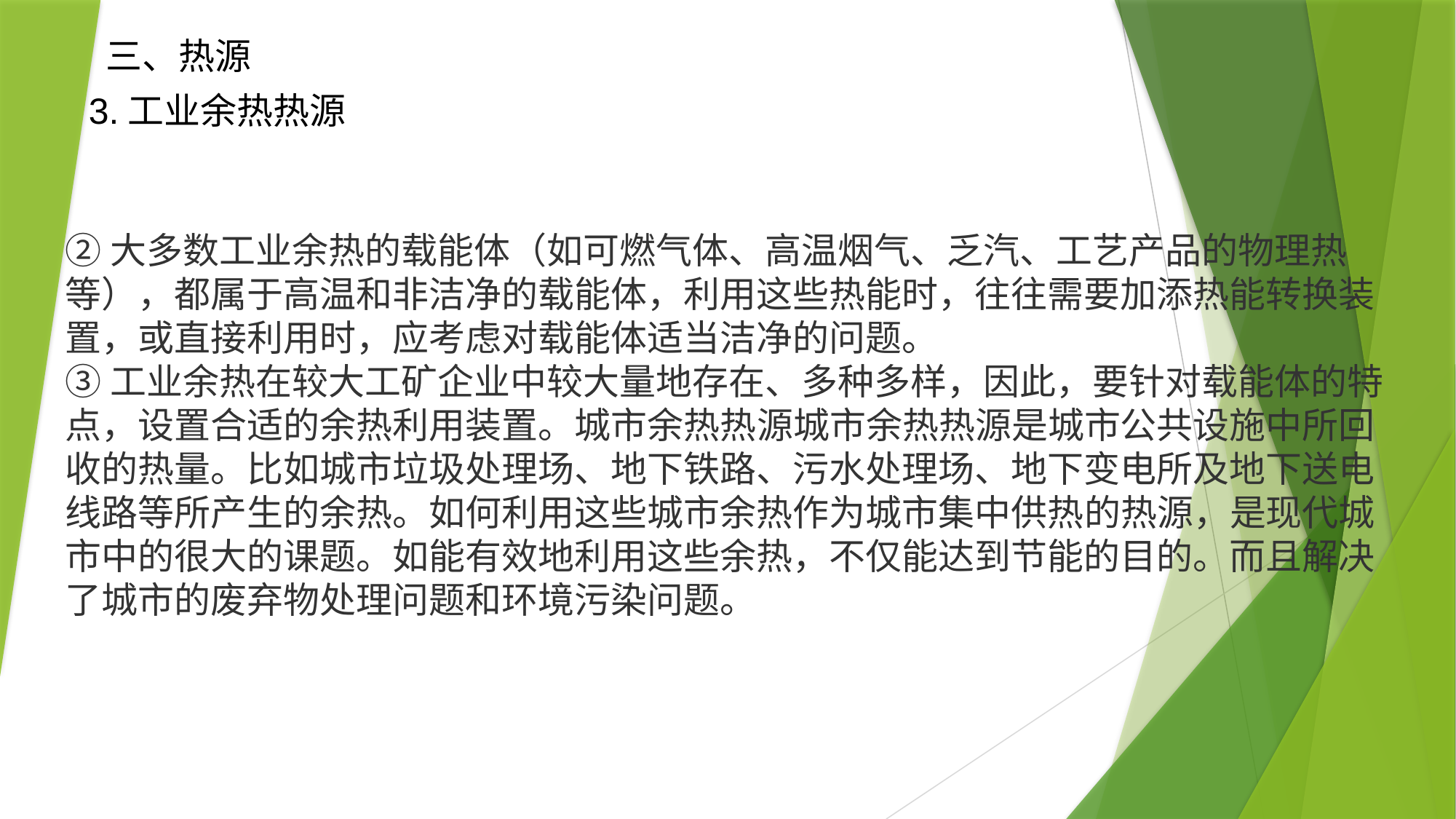

# 三、热源
3.工业余热热源
②大多数工业余热的载能体（如可燃气体、高温烟气、乏汽、工艺产品的物理热等），都属于高温和非洁净的载能体，利用这些热能时，往往需要加添热能转换装置，或直接利用时，应考虑对载能体适当洁净的问题。
③工业余热在较大工矿企业中较大量地存在、多种多样，因此，要针对载能体的特点，设置合适的余热利用装置。城市余热热源城市余热热源是城市公共设施中所回收的热量。比如城市垃圾处理场、地下铁路、污水处理场、地下变电所及地下送电线路等所产生的余热。如何利用这些城市余热作为城市集中供热的热源，是现代城市中的很大的课题。如能有效地利用这些余热，不仅能达到节能的目的。而且解决了城市的废弃物处理问题和环境污染问题。